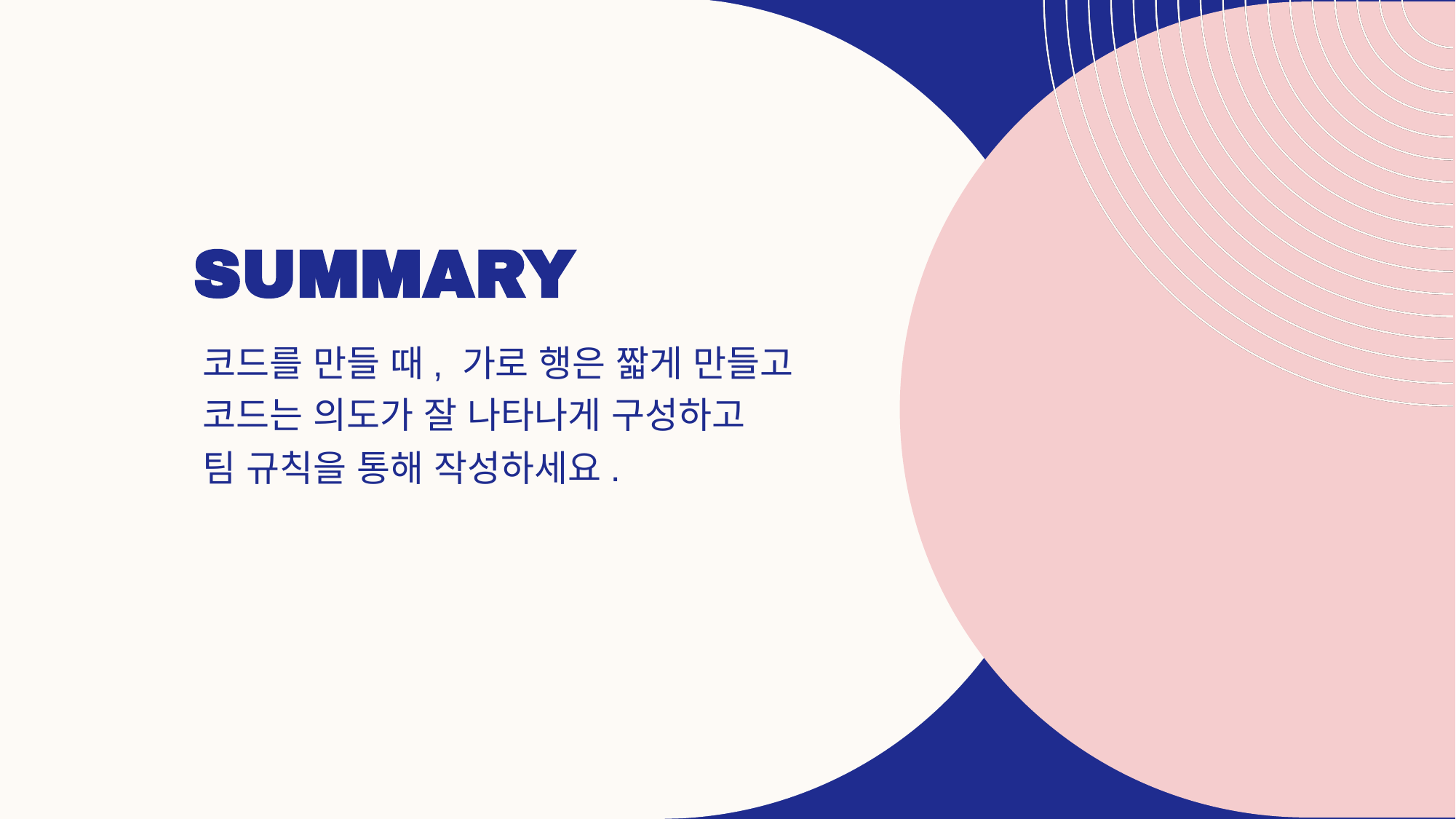

# Summary
코드를 만들 때, 가로 행은 짧게 만들고
코드는 의도가 잘 나타나게 구성하고
팀 규칙을 통해 작성하세요.